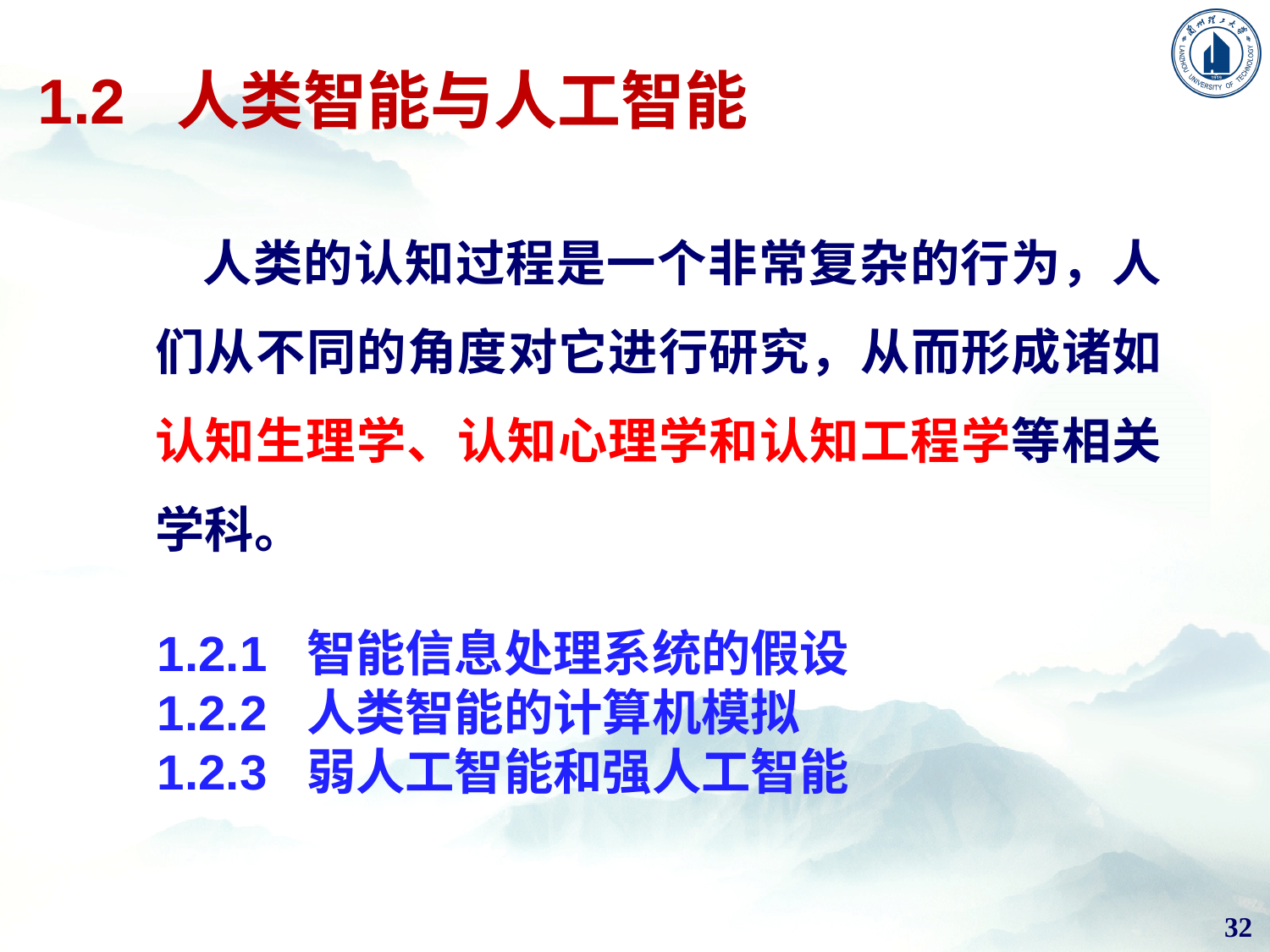

# 1.2  人类智能与人工智能
人类的认知过程是一个非常复杂的行为，人们从不同的角度对它进行研究，从而形成诸如认知生理学、认知心理学和认知工程学等相关学科。
1.2.1  智能信息处理系统的假设
1.2.2  人类智能的计算机模拟
1.2.3  弱人工智能和强人工智能
32